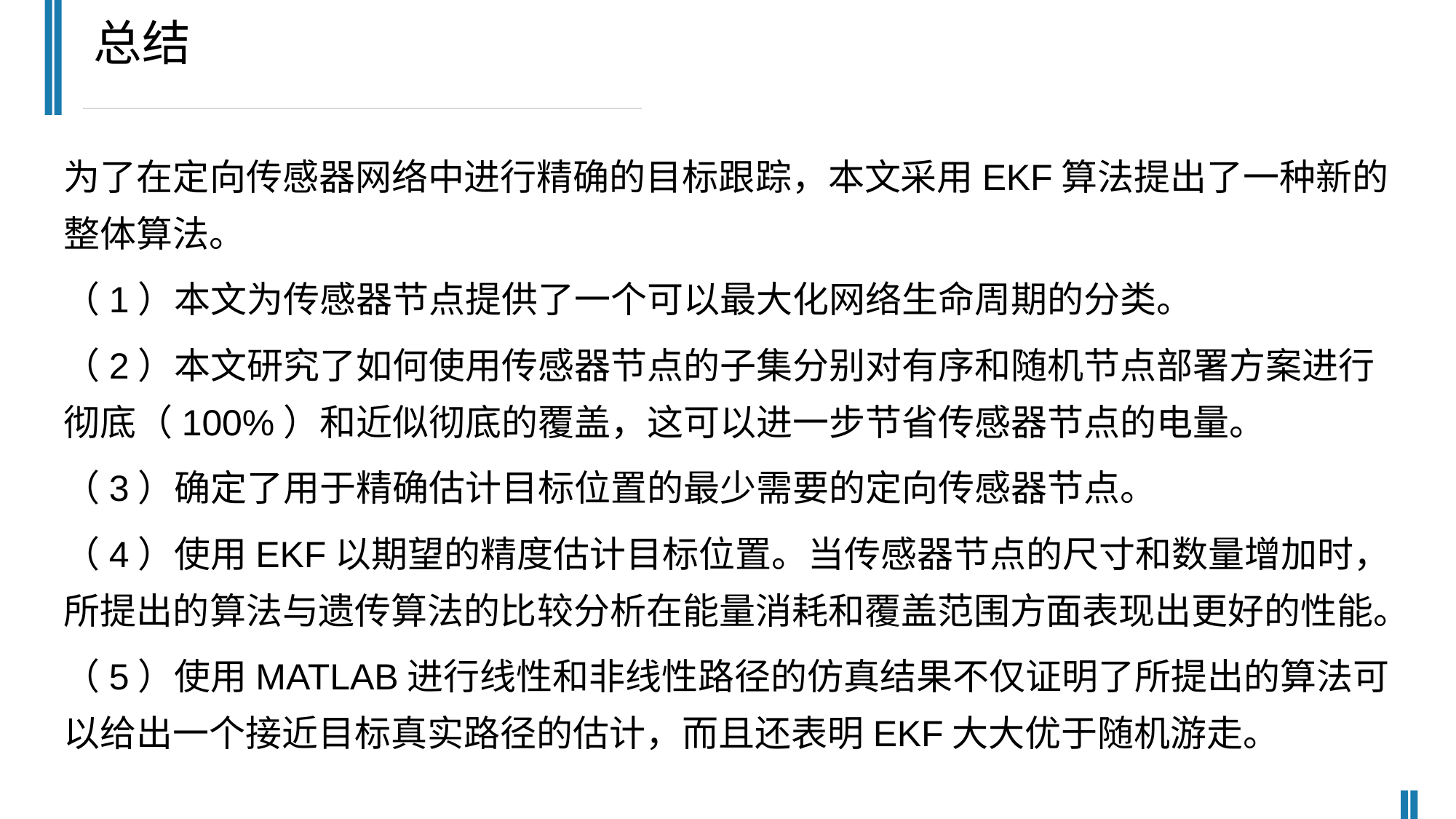

总结

为了在定向传感器网络中进行精确的目标跟踪，本文采用EKF算法提出了一种新的整体算法。
（1）本文为传感器节点提供了一个可以最大化网络生命周期的分类。
（2）本文研究了如何使用传感器节点的子集分别对有序和随机节点部署方案进行彻底（100%）和近似彻底的覆盖，这可以进一步节省传感器节点的电量。
（3）确定了用于精确估计目标位置的最少需要的定向传感器节点。
（4）使用EKF以期望的精度估计目标位置。当传感器节点的尺寸和数量增加时，所提出的算法与遗传算法的比较分析在能量消耗和覆盖范围方面表现出更好的性能。
（5）使用MATLAB进行线性和非线性路径的仿真结果不仅证明了所提出的算法可以给出一个接近目标真实路径的估计，而且还表明EKF大大优于随机游走。